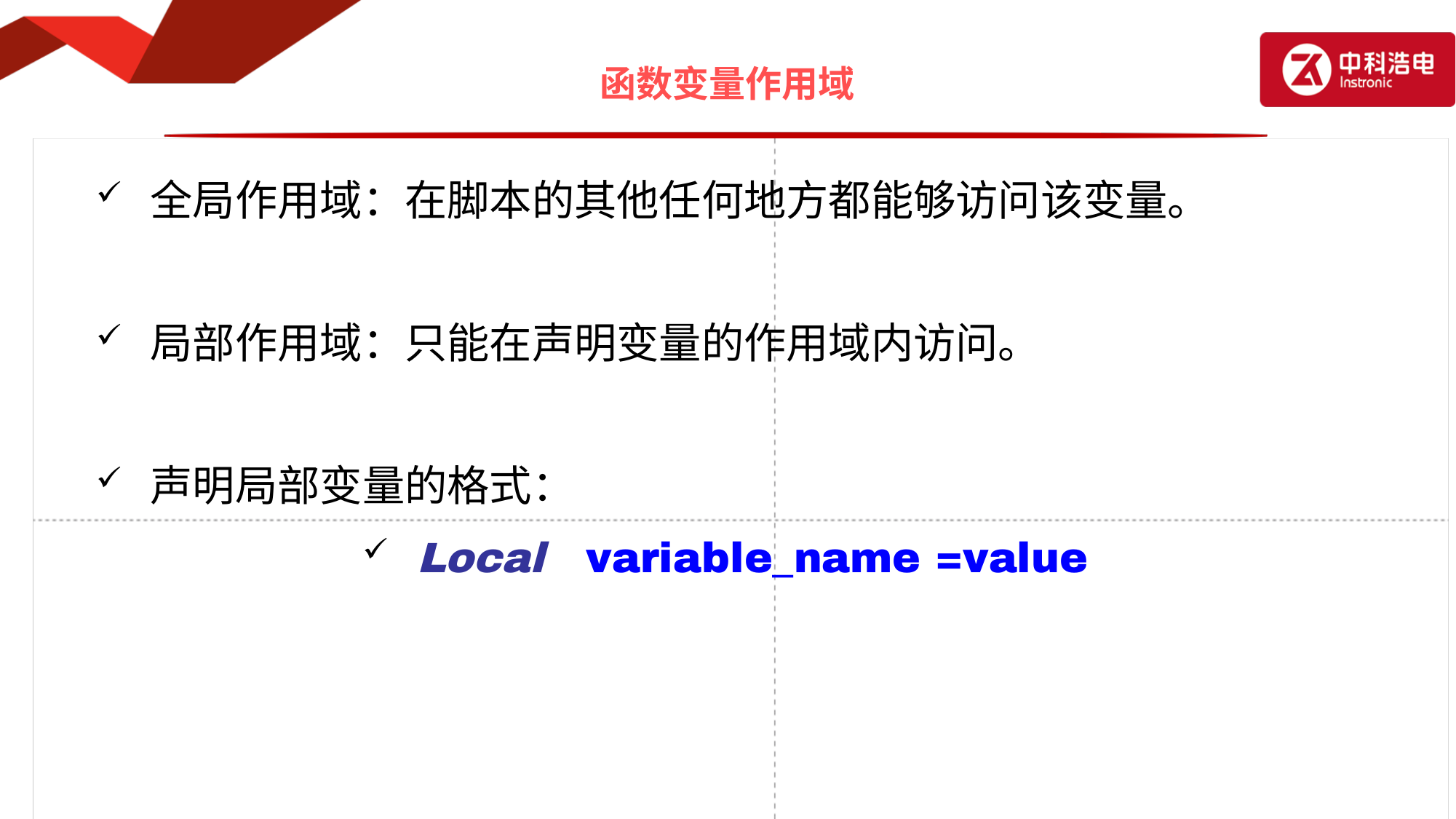

# 函数变量作用域
全局作用域：在脚本的其他任何地方都能够访问该变量。

局部作用域：只能在声明变量的作用域内访问。

声明局部变量的格式：
Local   variable_name =value